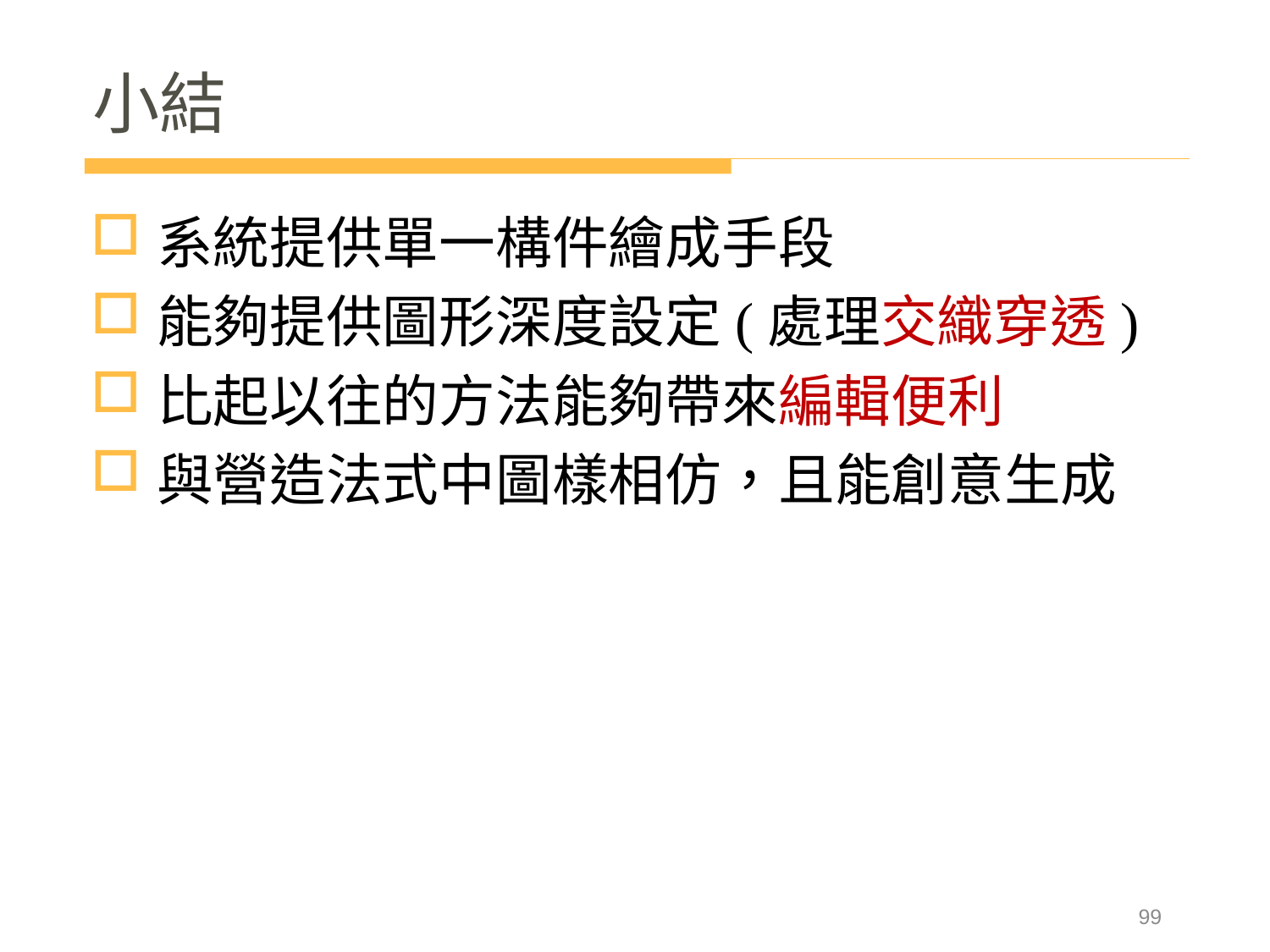

# 小結
系統提供單一構件繪成手段
能夠提供圖形深度設定(處理交織穿透)
比起以往的方法能夠帶來編輯便利
與營造法式中圖樣相仿，且能創意生成
99